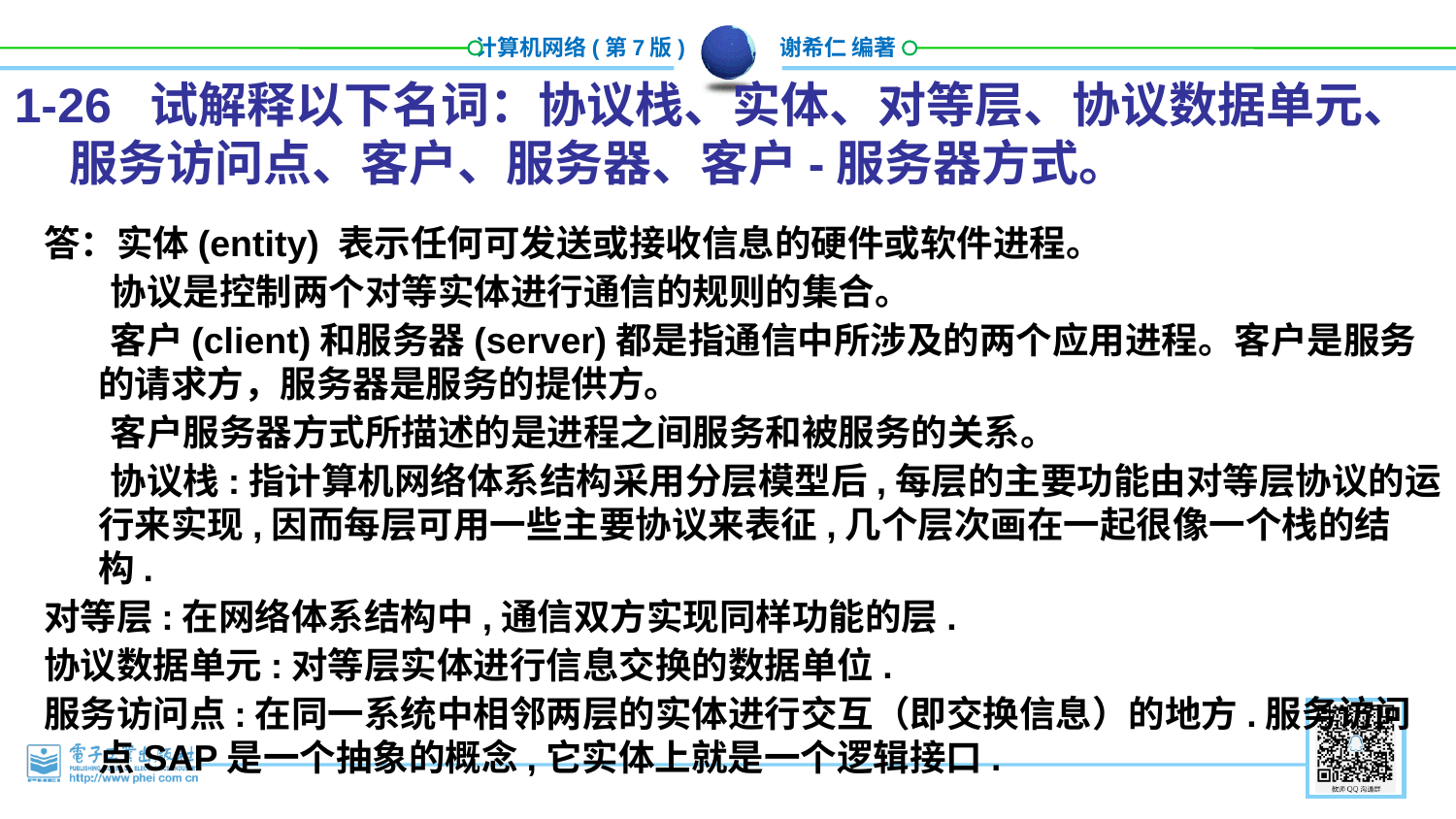

1-26  试解释以下名词：协议栈、实体、对等层、协议数据单元、服务访问点、客户、服务器、客户-服务器方式。
答：实体(entity) 表示任何可发送或接收信息的硬件或软件进程。
       协议是控制两个对等实体进行通信的规则的集合。
       客户(client)和服务器(server)都是指通信中所涉及的两个应用进程。客户是服务的请求方，服务器是服务的提供方。
       客户服务器方式所描述的是进程之间服务和被服务的关系。
       协议栈:指计算机网络体系结构采用分层模型后,每层的主要功能由对等层协议的运行来实现,因而每层可用一些主要协议来表征,几个层次画在一起很像一个栈的结构.
对等层:在网络体系结构中,通信双方实现同样功能的层.
协议数据单元:对等层实体进行信息交换的数据单位.
服务访问点:在同一系统中相邻两层的实体进行交互（即交换信息）的地方.服务访问点SAP是一个抽象的概念,它实体上就是一个逻辑接口.